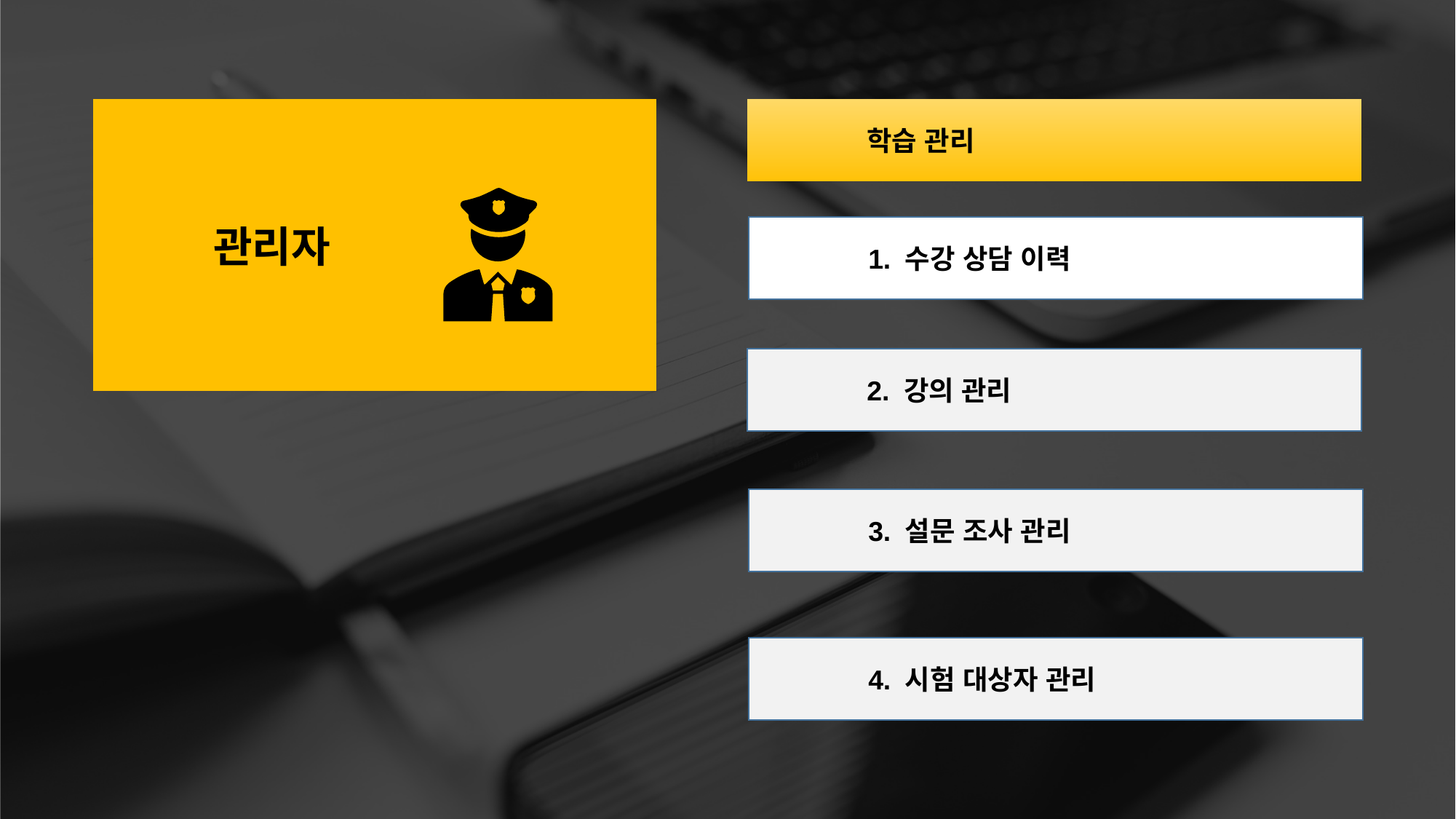

학습 관리
	관리자
	관리자

	1. 수강 상담 이력

	2. 강의 관리
	3. 설문 조사 관리
	4. 시험 대상자 관리